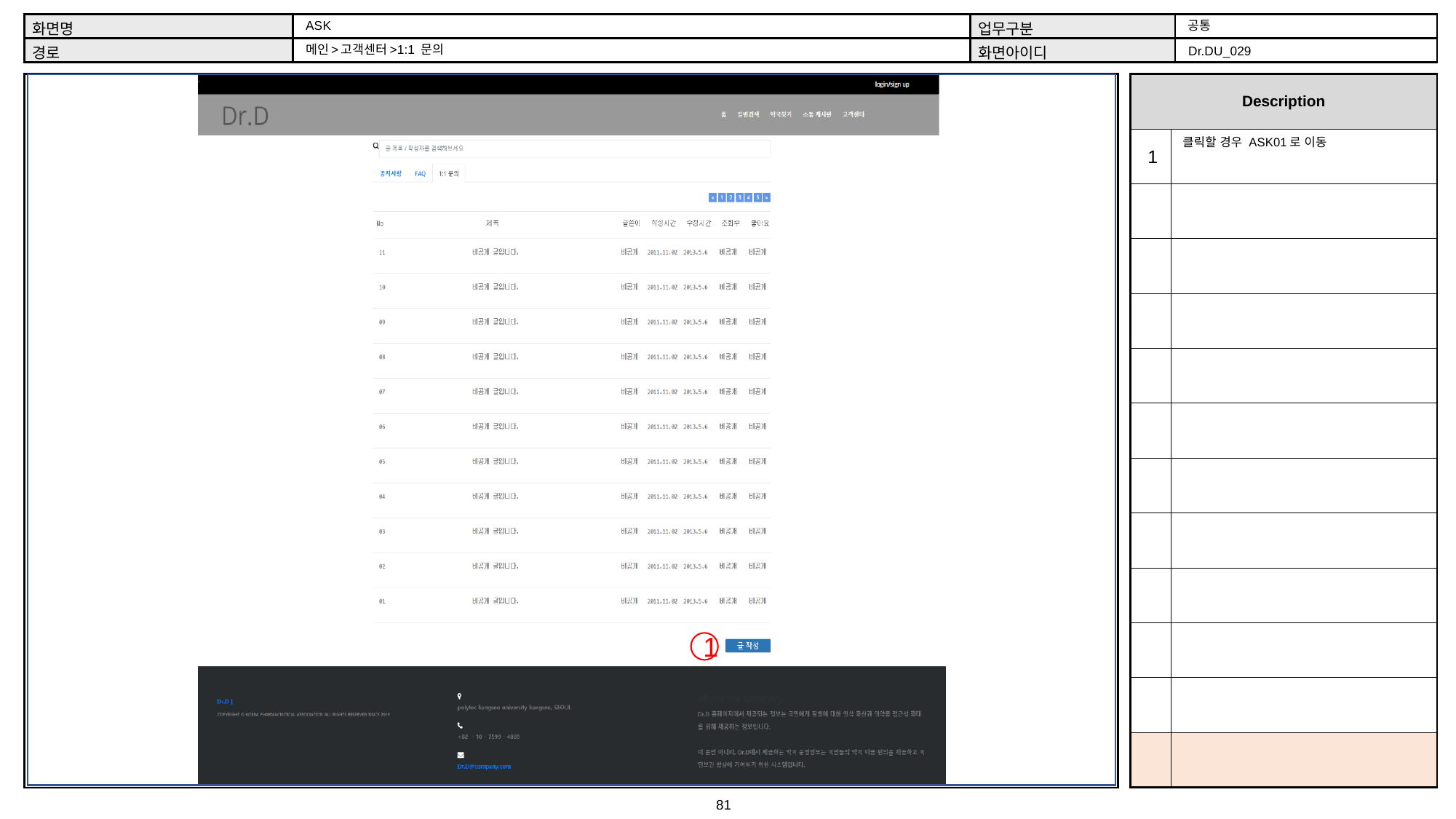

공통
ASK
메인>고객센터>1:1 문의
Dr.DU_029

클릭할 경우 ASK01로 이동
1
1